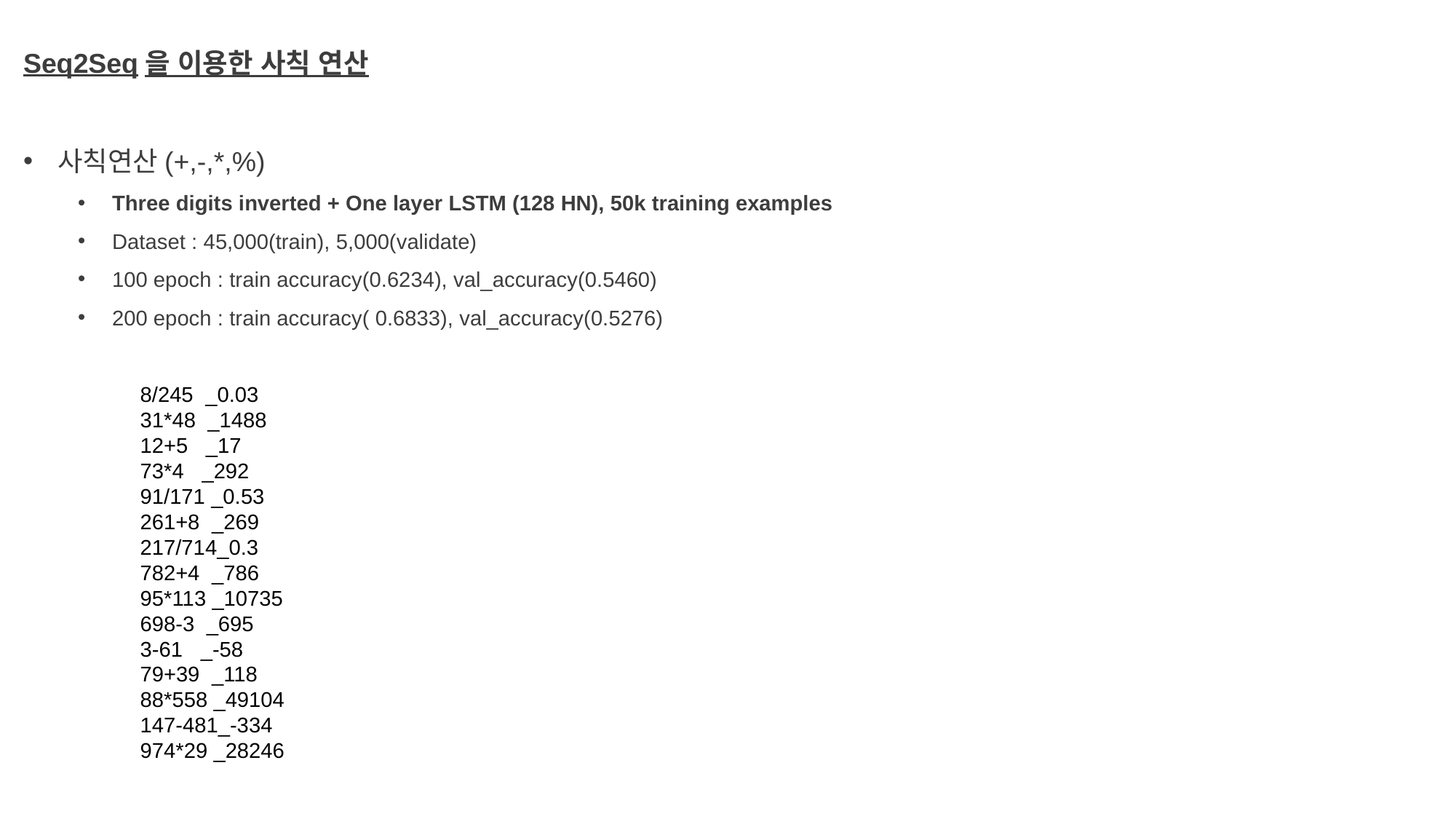

Seq2Seq을 이용한 사칙 연산

사칙연산(+,-,*,%)
Three digits inverted + One layer LSTM (128 HN), 50k training examples
Dataset : 45,000(train), 5,000(validate)
100 epoch : train accuracy(0.6234), val_accuracy(0.5460)
200 epoch : train accuracy( 0.6833), val_accuracy(0.5276)
8/245  _0.03
31*48  _1488
12+5   _17
73*4   _292
91/171 _0.53
261+8  _269
217/714_0.3
782+4  _786
95*113 _10735
698-3  _695
3-61   _-58
79+39  _118
88*558 _49104
147-481_-334
974*29 _28246